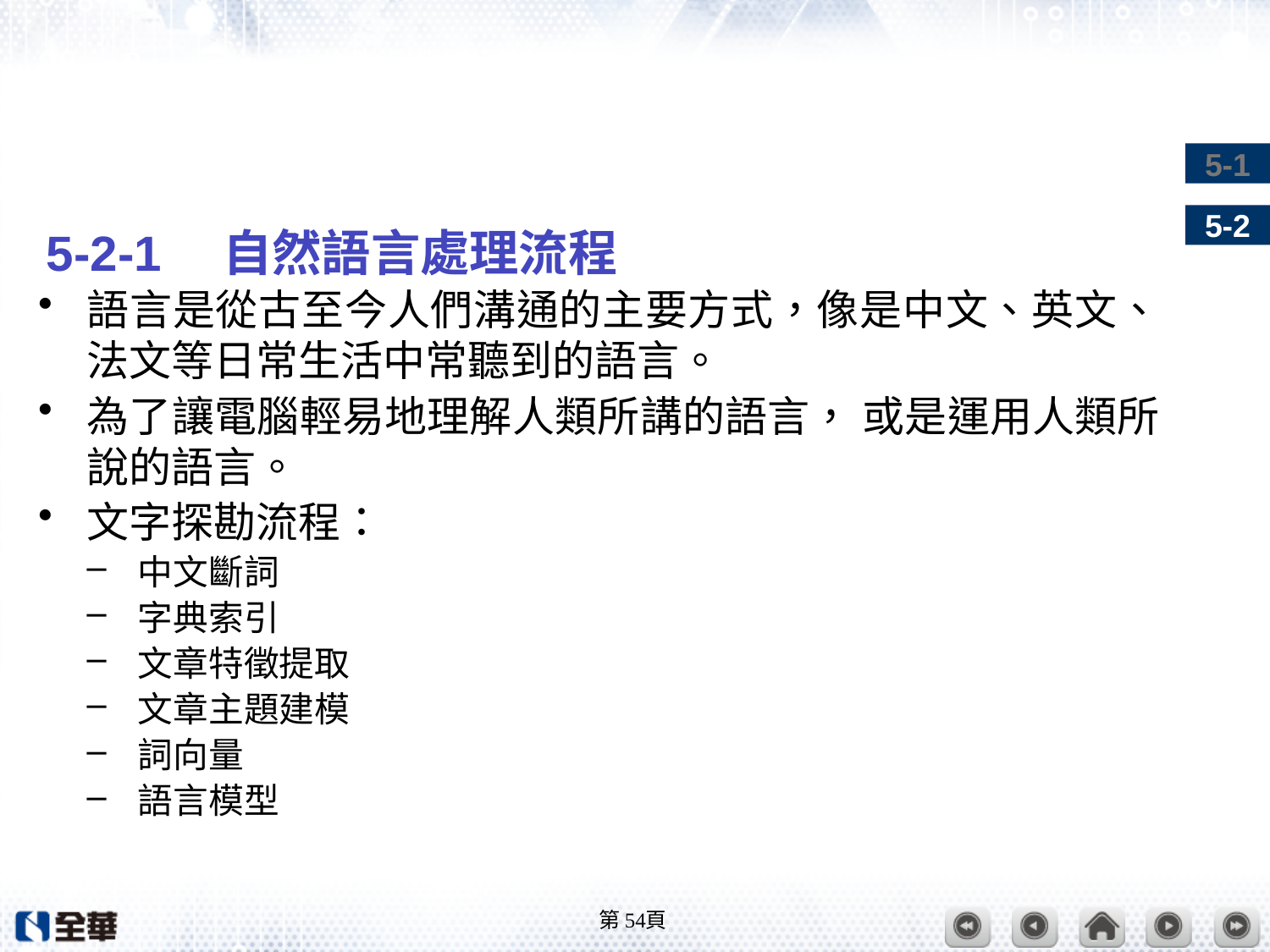

#
5-2-1　自然語言處理流程
語言是從古至今人們溝通的主要方式，像是中文、英文、法文等日常生活中常聽到的語言。
為了讓電腦輕易地理解人類所講的語言， 或是運用人類所說的語言。
文字探勘流程：
中文斷詞
字典索引
文章特徵提取
文章主題建模
詞向量
語言模型